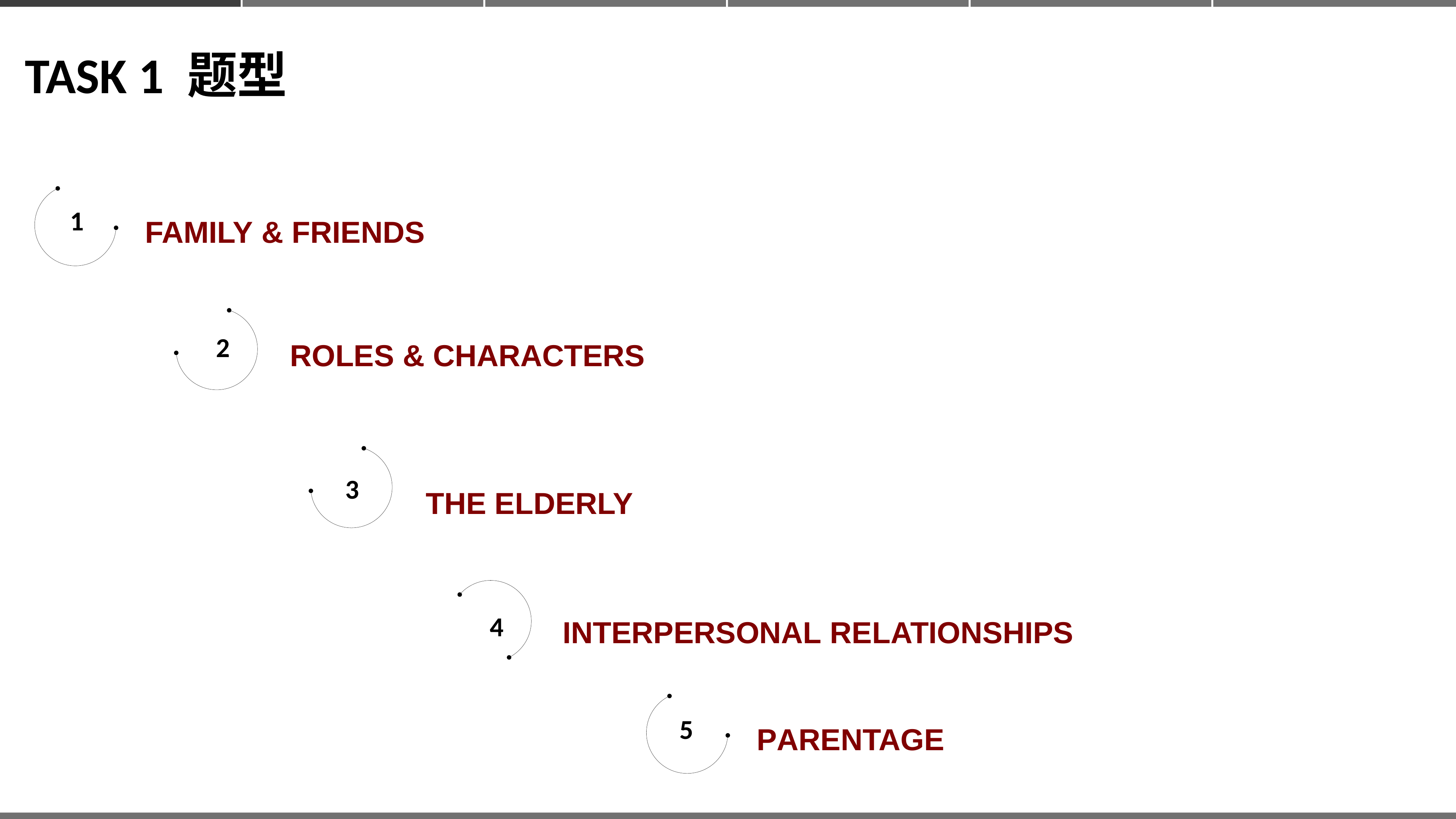

TASK 1 题型

FAMILY & FRIENDS
1

ROLES & CHARACTERS
2

THE ELDERLY
3

INTERPERSONAL RELATIONSHIPS
4

PARENTAGE
5